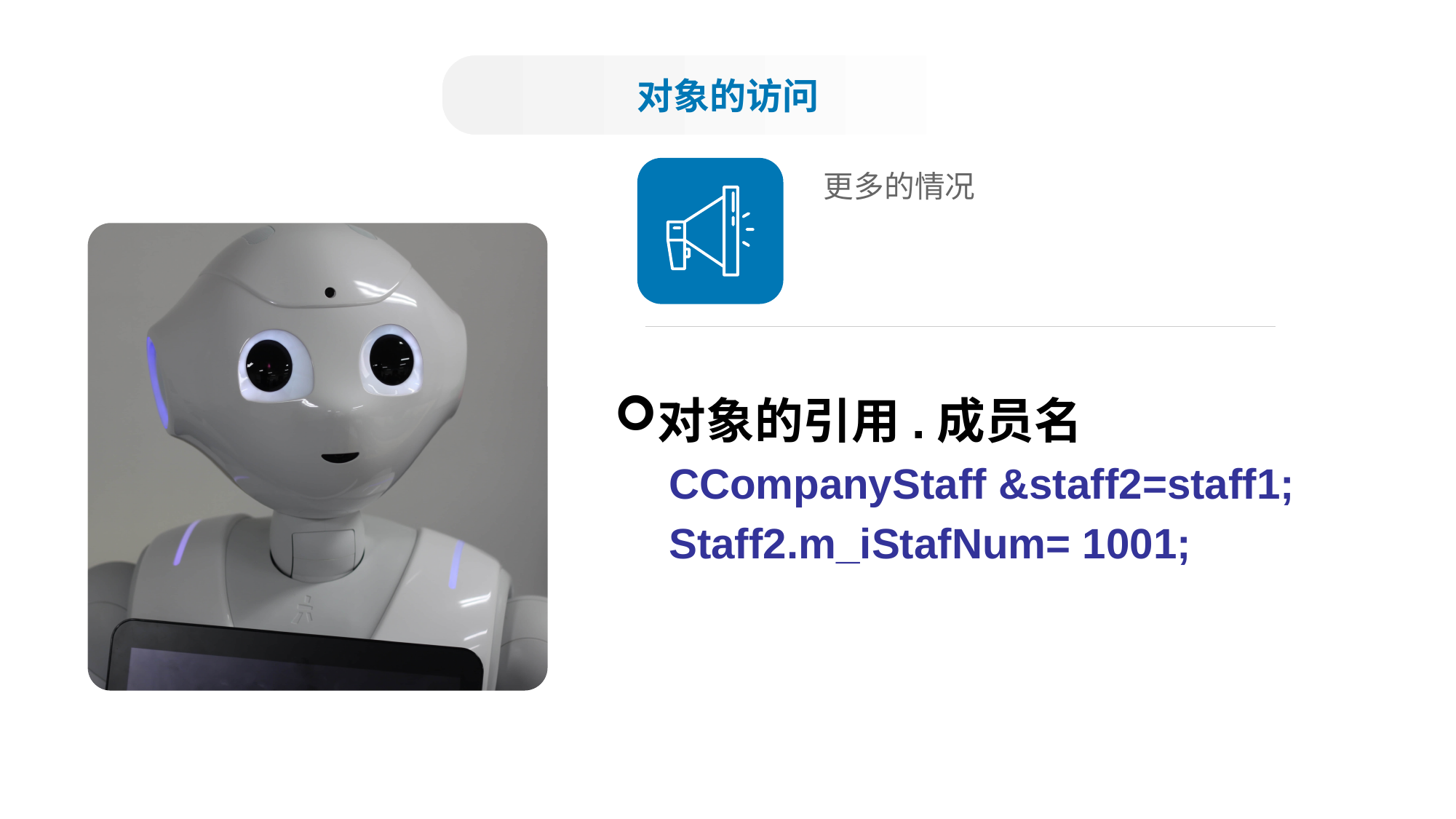

对象的访问

更多的情况

对象的引用.成员名
CCompanyStaff &staff2=staff1;
Staff2.m_iStafNum= 1001;